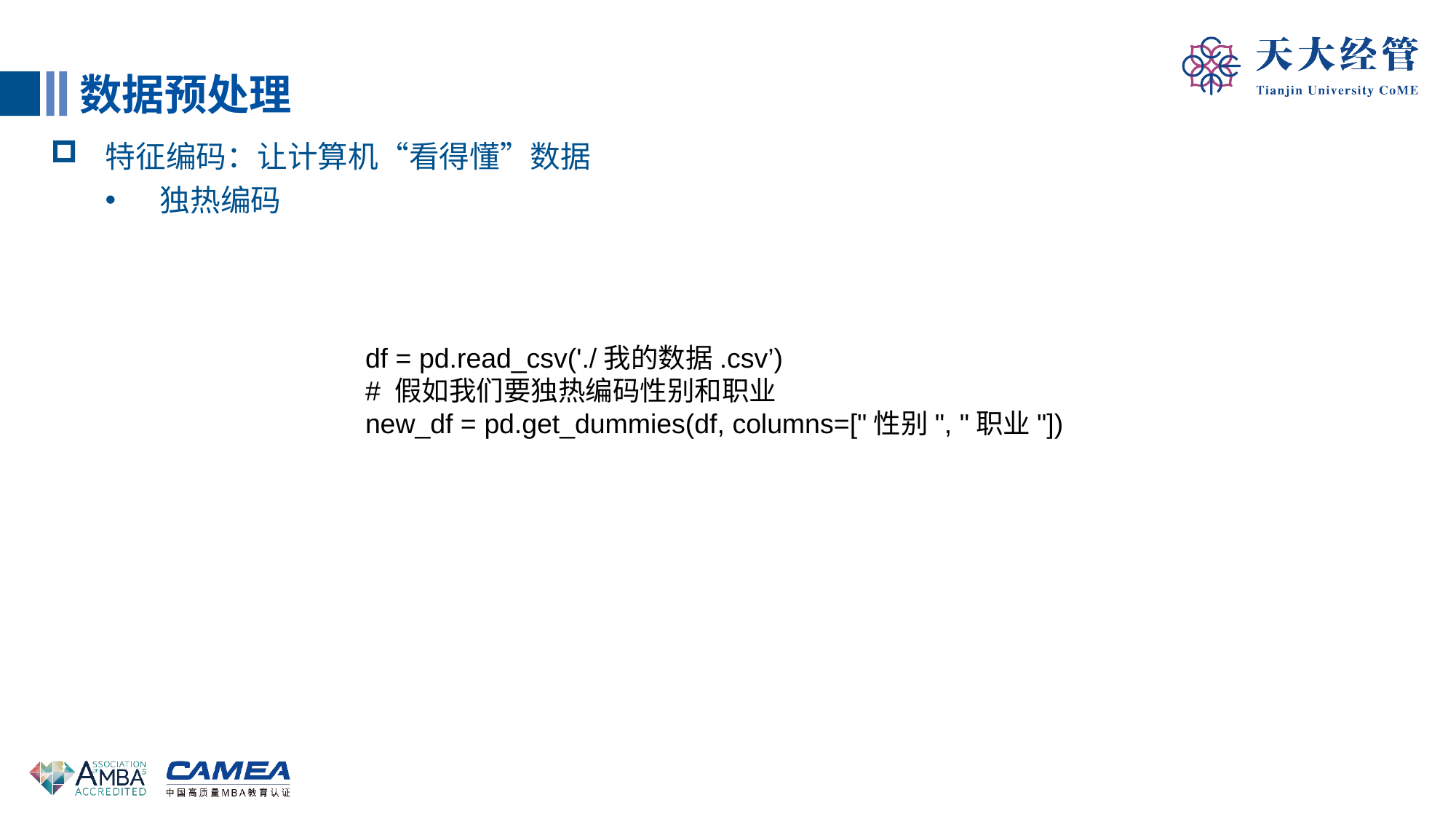

数据预处理

特征编码：让计算机“看得懂”数据
独热编码
df = pd.read_csv('./我的数据.csv’)
# 假如我们要独热编码性别和职业
new_df = pd.get_dummies(df, columns=["性别", "职业"])